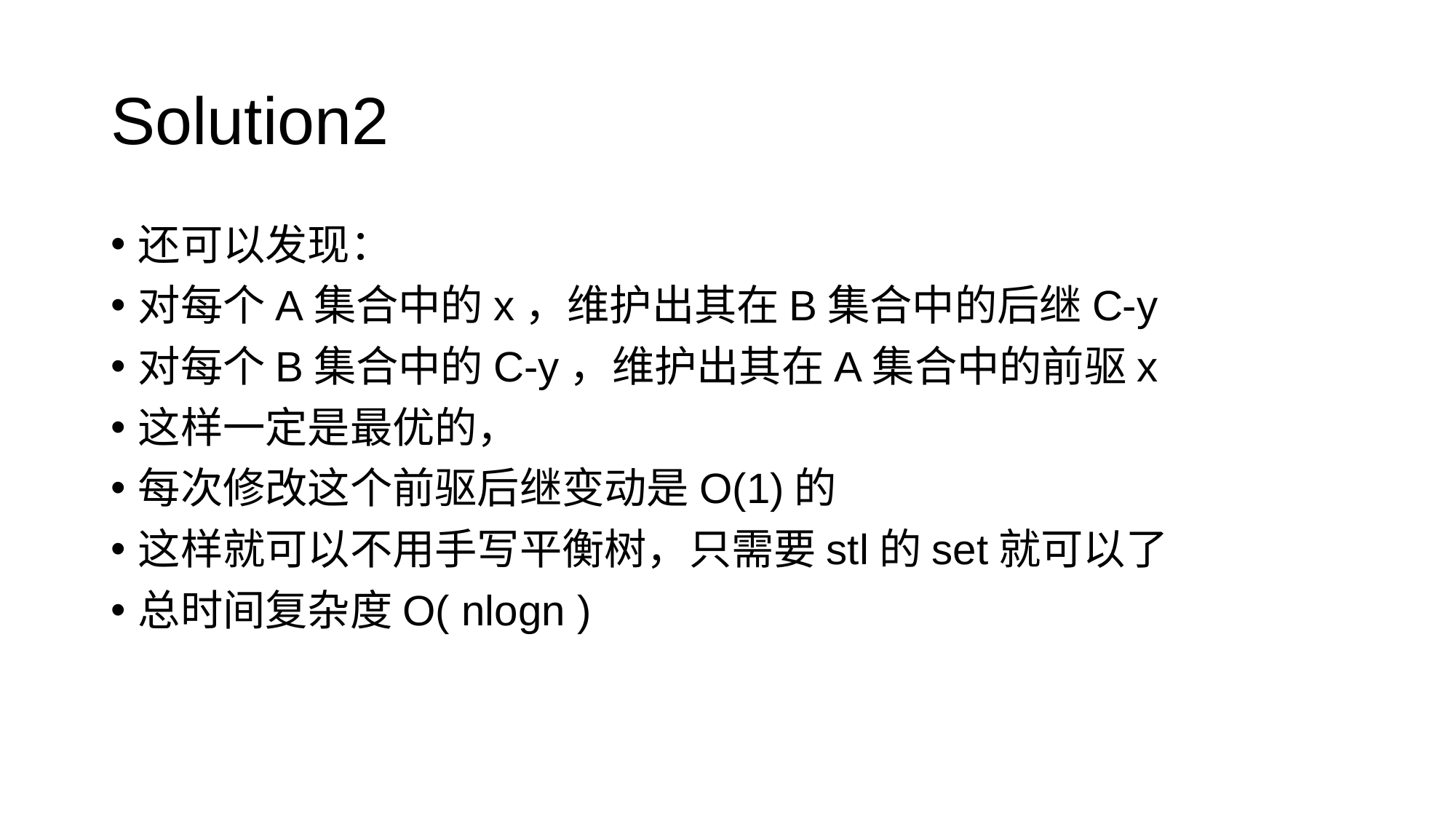

# Solution2
还可以发现：
对每个A集合中的x，维护出其在B集合中的后继C-y
对每个B集合中的C-y，维护出其在A集合中的前驱x
这样一定是最优的，
每次修改这个前驱后继变动是O(1)的
这样就可以不用手写平衡树，只需要stl的set就可以了
总时间复杂度O( nlogn )